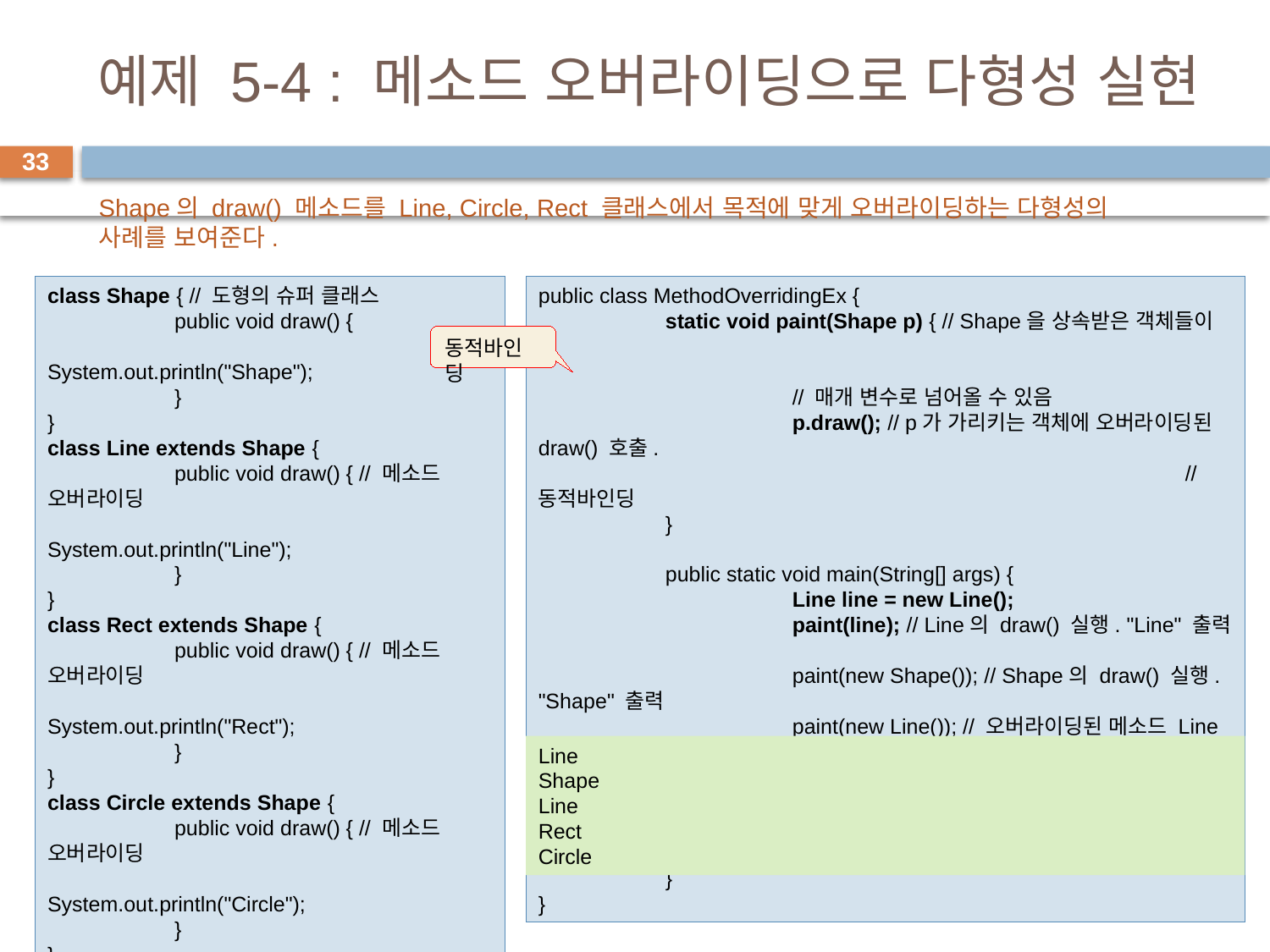

# 예제 5-4 : 메소드 오버라이딩으로 다형성 실현
33
Shape의 draw() 메소드를 Line, Circle, Rect 클래스에서 목적에 맞게 오버라이딩하는 다형성의 사례를 보여준다.
class Shape { // 도형의 슈퍼 클래스
	public void draw() {
		System.out.println("Shape");
	}
}
class Line extends Shape {
	public void draw() { // 메소드 오버라이딩
		System.out.println("Line");
	}
}
class Rect extends Shape {
	public void draw() { // 메소드 오버라이딩
		System.out.println("Rect");
	}
}
class Circle extends Shape {
	public void draw() { // 메소드 오버라이딩
		System.out.println("Circle");
	}
}
public class MethodOverridingEx {
	static void paint(Shape p) { // Shape을 상속받은 객체들이
												// 매개 변수로 넘어올 수 있음
		p.draw(); // p가 가리키는 객체에 오버라이딩된 draw() 호출.
					  // 동적바인딩
	}

	public static void main(String[] args) {
		Line line = new Line();
		paint(line); // Line의 draw() 실행. "Line" 출력

		paint(new Shape()); // Shape의 draw() 실행. "Shape" 출력
		paint(new Line()); // 오버라이딩된 메소드 Line의 draw() 실행
		paint(new Rect()); // 오버라이딩된 메소드 Rect의 draw() 실행
		paint(new Circle()); // 오버라이딩된 메소드 Circle의 draw() 실행
	}
}
동적바인딩
Line
Shape
Line
Rect
Circle